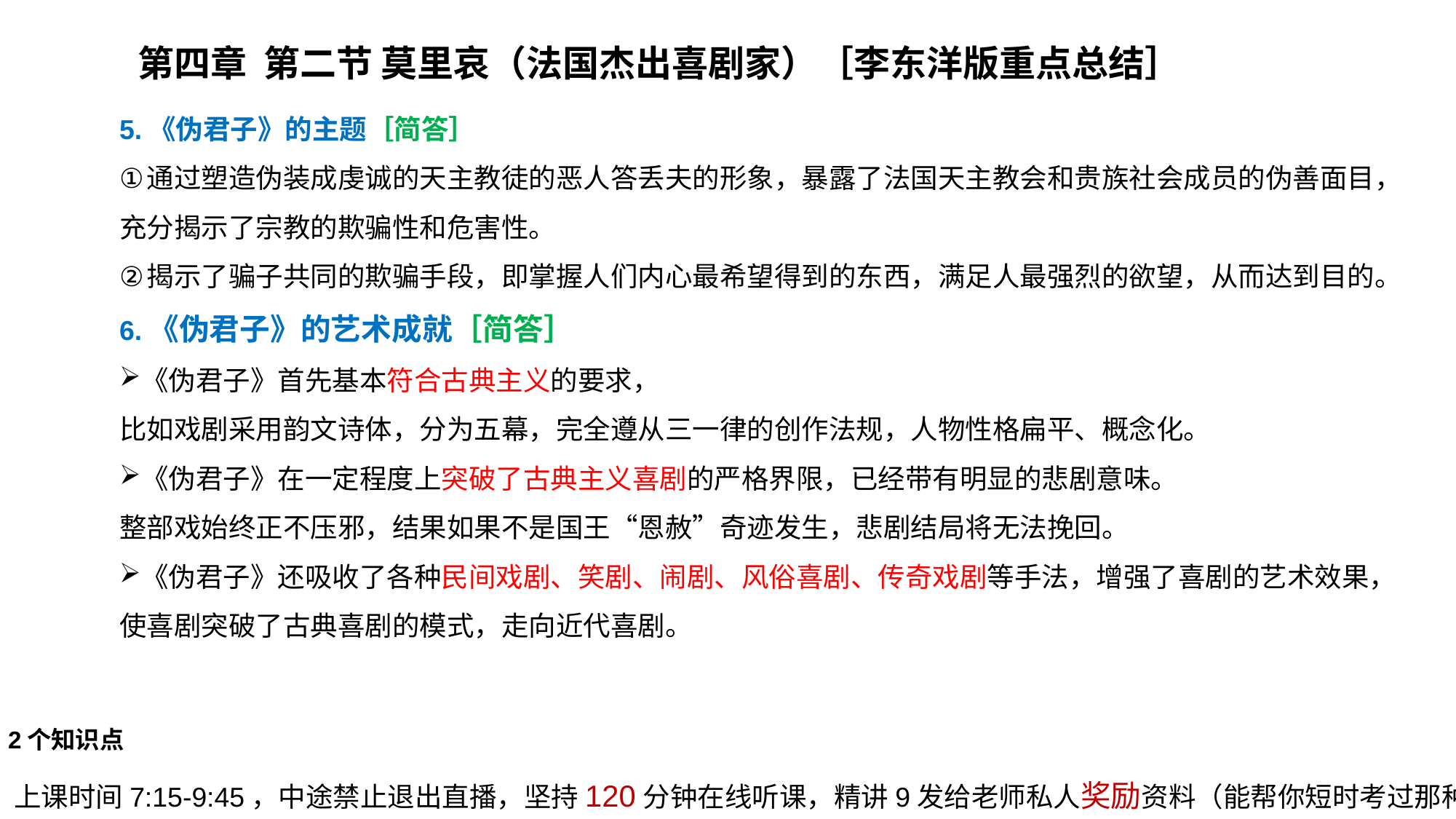

第四章  第二节 莫里哀（法国杰出喜剧家）［李东洋版重点总结］
5.《伪君子》的主题［简答］
通过塑造伪装成虔诚的天主教徒的恶人答丢夫的形象，暴露了法国天主教会和贵族社会成员的伪善面目，充分揭示了宗教的欺骗性和危害性。
揭示了骗子共同的欺骗手段，即掌握人们内心最希望得到的东西，满足人最强烈的欲望，从而达到目的。
6.《伪君子》的艺术成就［简答］
《伪君子》首先基本符合古典主义的要求，
比如戏剧采用韵文诗体，分为五幕，完全遵从三一律的创作法规，人物性格扁平、概念化。
《伪君子》在一定程度上突破了古典主义喜剧的严格界限，已经带有明显的悲剧意味。
整部戏始终正不压邪，结果如果不是国王“恩赦”奇迹发生，悲剧结局将无法挽回。
《伪君子》还吸收了各种民间戏剧、笑剧、闹剧、风俗喜剧、传奇戏剧等手法，增强了喜剧的艺术效果，使喜剧突破了古典喜剧的模式，走向近代喜剧。
2个知识点